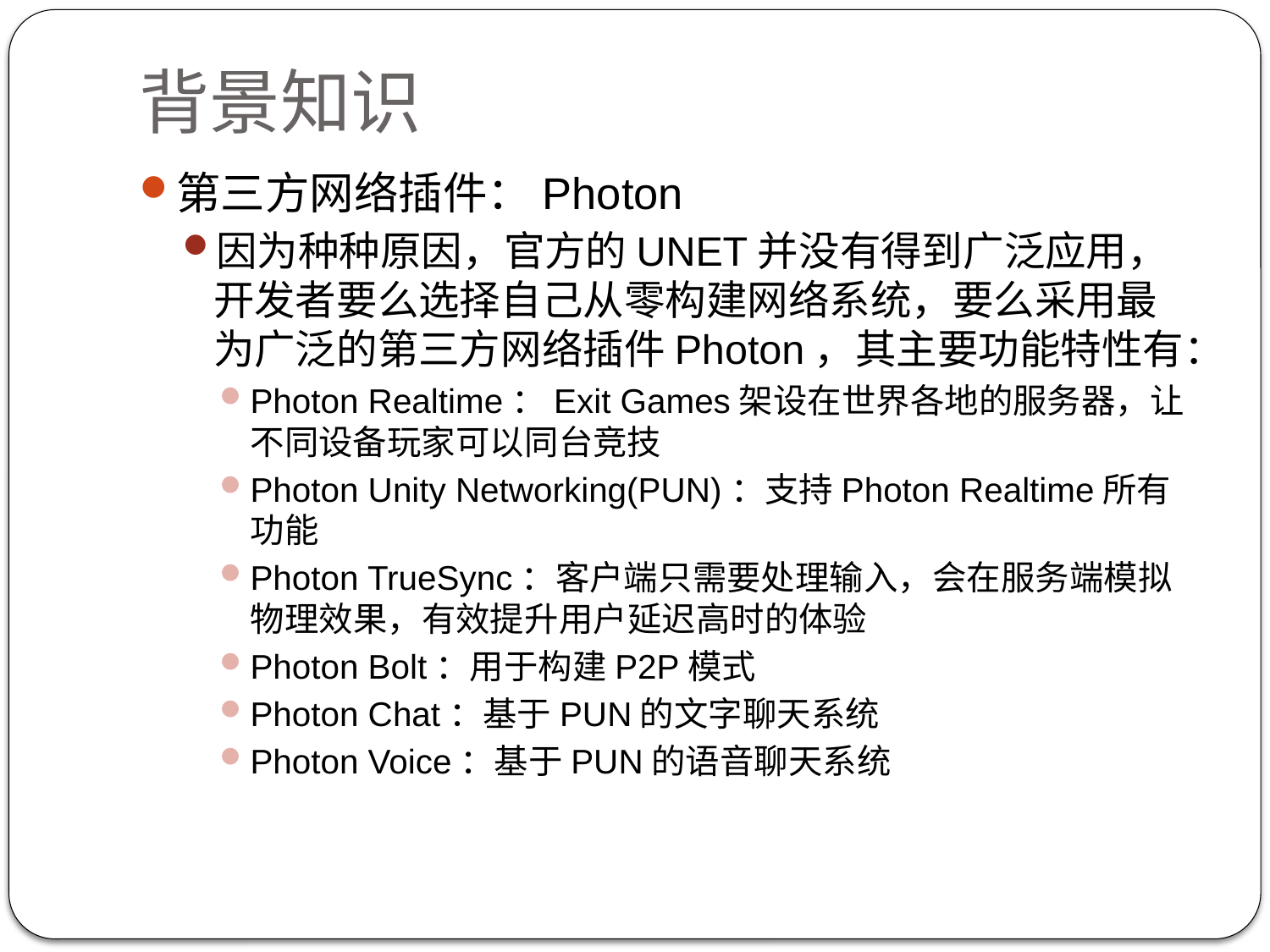

# 背景知识
第三方网络插件：Photon
因为种种原因，官方的UNET并没有得到广泛应用，开发者要么选择自己从零构建网络系统，要么采用最为广泛的第三方网络插件Photon，其主要功能特性有：
Photon Realtime：Exit Games架设在世界各地的服务器，让不同设备玩家可以同台竞技
Photon Unity Networking(PUN)：支持Photon Realtime所有功能
Photon TrueSync：客户端只需要处理输入，会在服务端模拟物理效果，有效提升用户延迟高时的体验
Photon Bolt：用于构建P2P模式
Photon Chat：基于PUN的文字聊天系统
Photon Voice：基于PUN的语音聊天系统